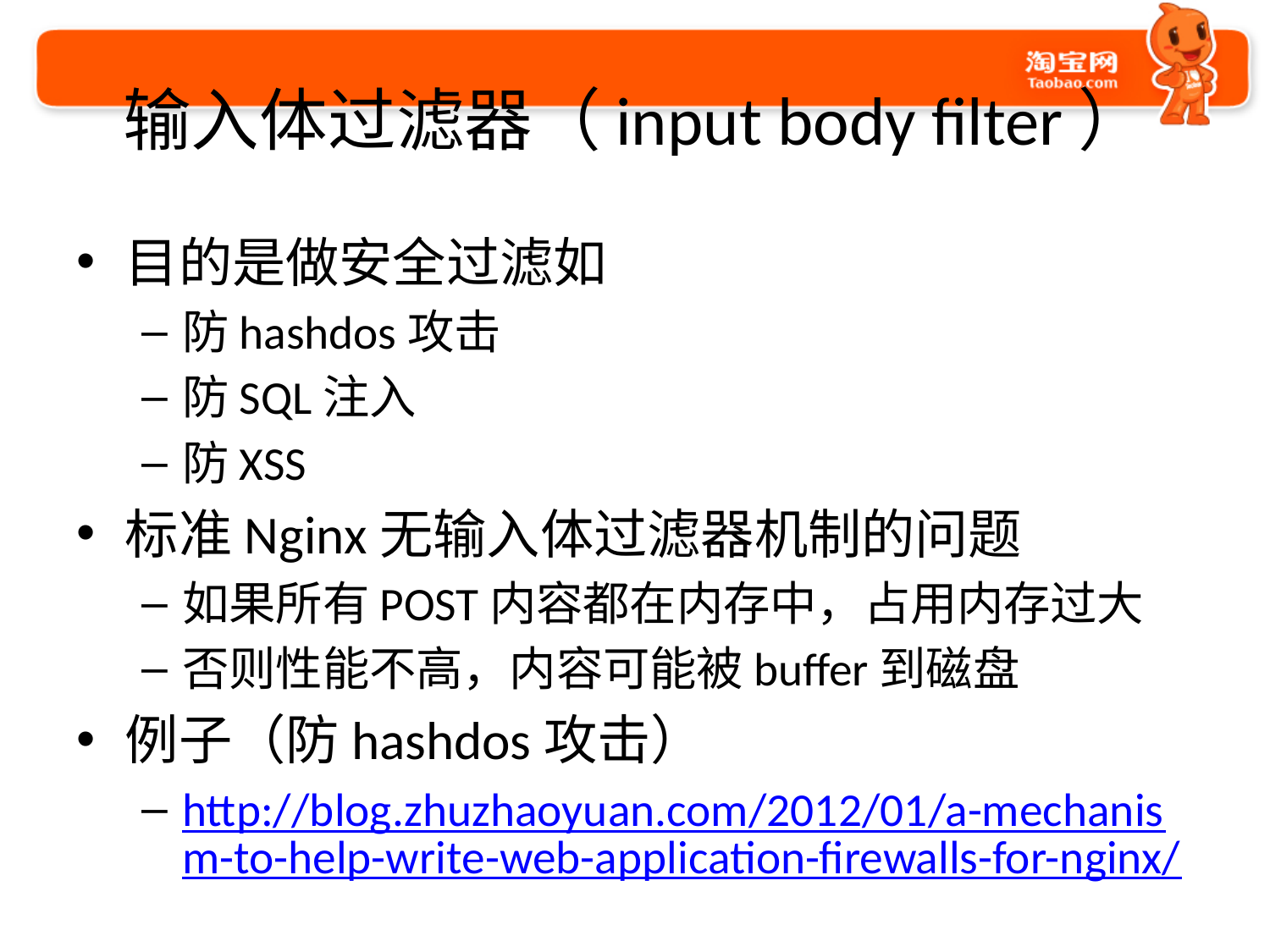

# 输入体过滤器（input body filter）
目的是做安全过滤如
防hashdos攻击
防SQL注入
防XSS
标准Nginx无输入体过滤器机制的问题
如果所有POST内容都在内存中，占用内存过大
否则性能不高，内容可能被buffer到磁盘
例子（防hashdos攻击）
http://blog.zhuzhaoyuan.com/2012/01/a-mechanism-to-help-write-web-application-firewalls-for-nginx/